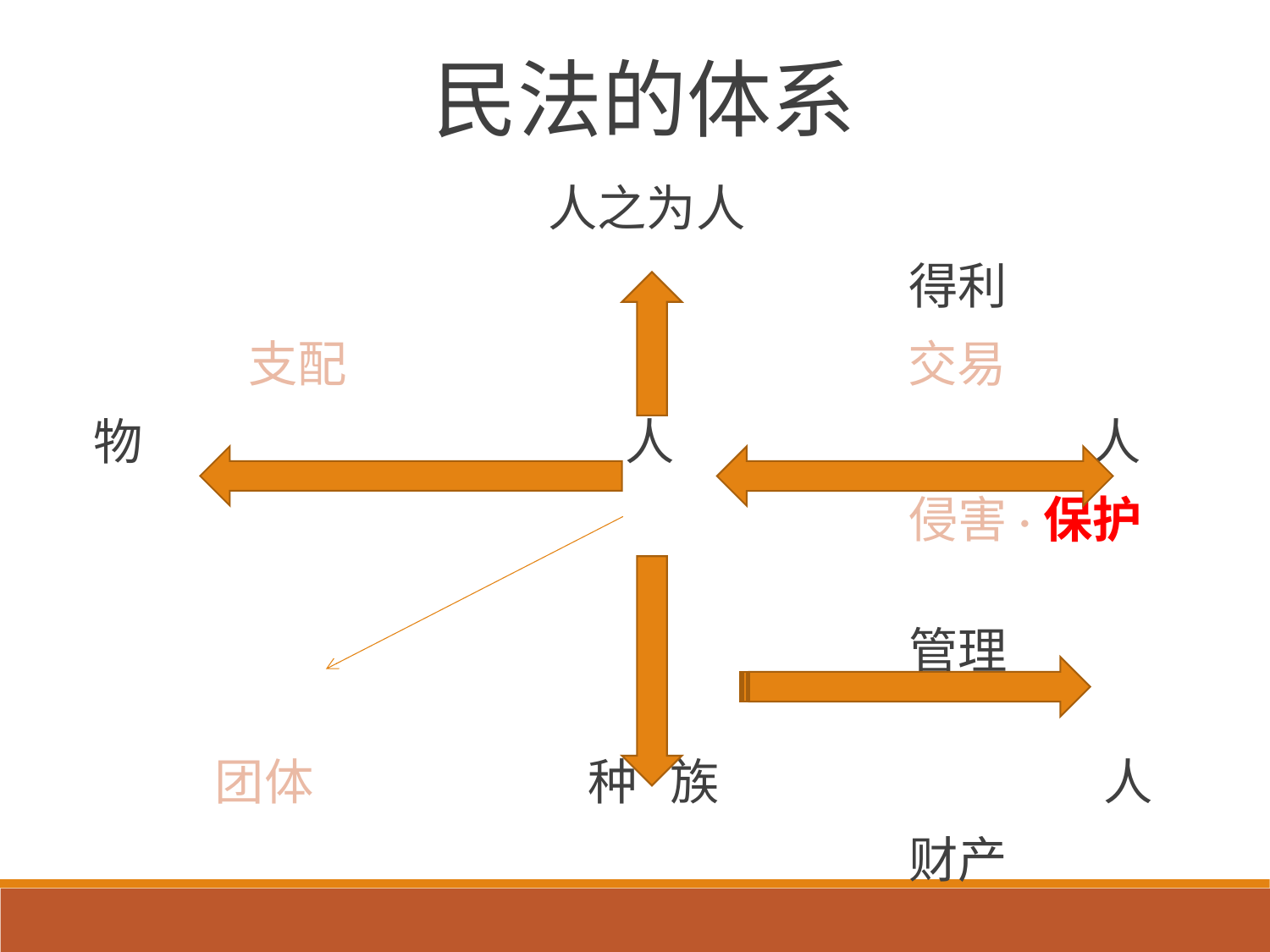

# 民法的体系
                                                         人之为人
                                                                         得利
             支配                                                   交易
物                                            人                                      人
                                                                         侵害·保护
                                                                         管理
          团体                         种   族                                   人
                                                                         财产
                                                 人